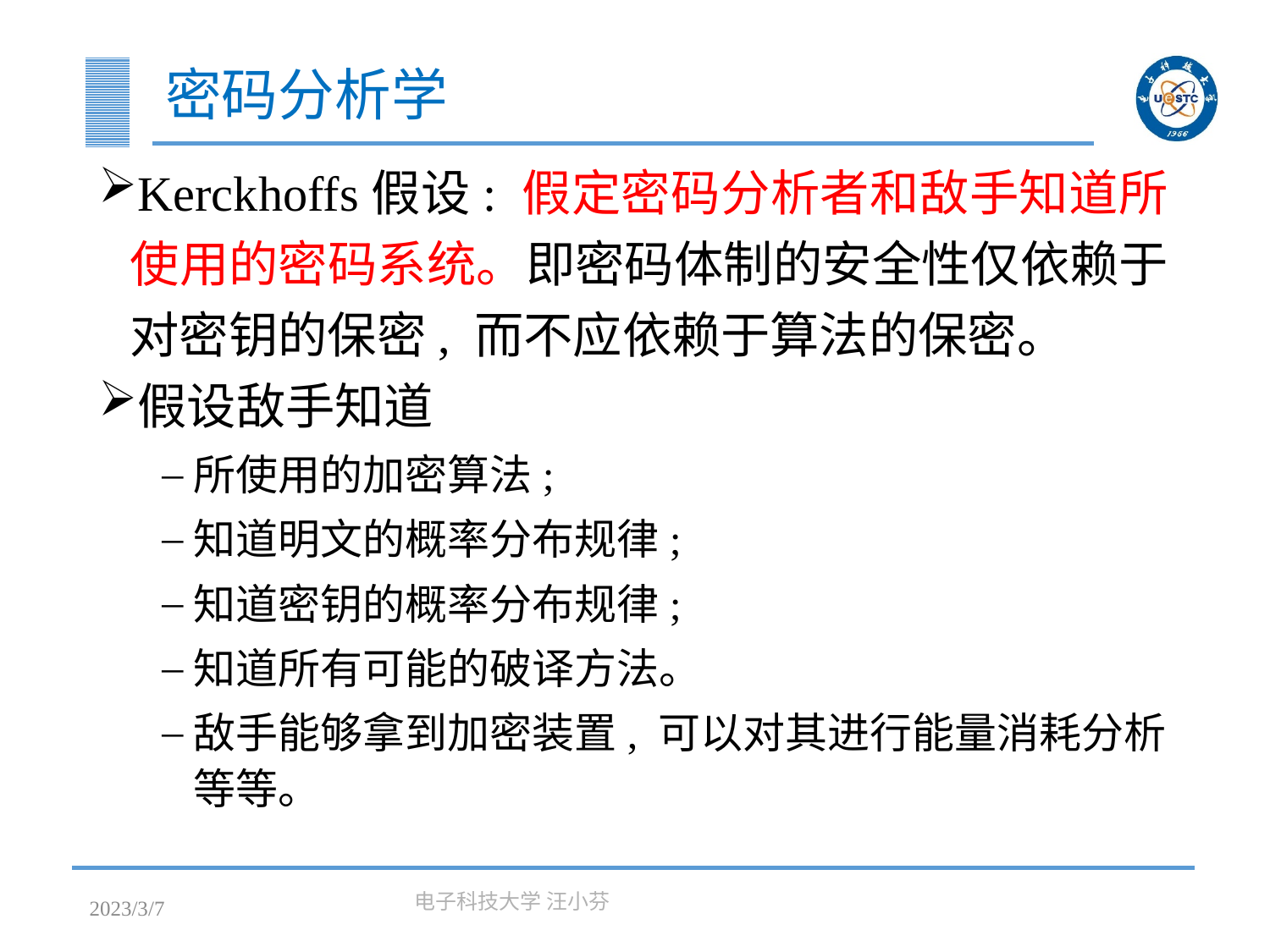

# 密码分析学
Kerckhoffs假设: 假定密码分析者和敌手知道所使用的密码系统。即密码体制的安全性仅依赖于对密钥的保密, 而不应依赖于算法的保密。
假设敌手知道
所使用的加密算法;
知道明文的概率分布规律;
知道密钥的概率分布规律;
知道所有可能的破译方法。
敌手能够拿到加密装置, 可以对其进行能量消耗分析等等。

2023/3/7
电子科技大学 汪小芬